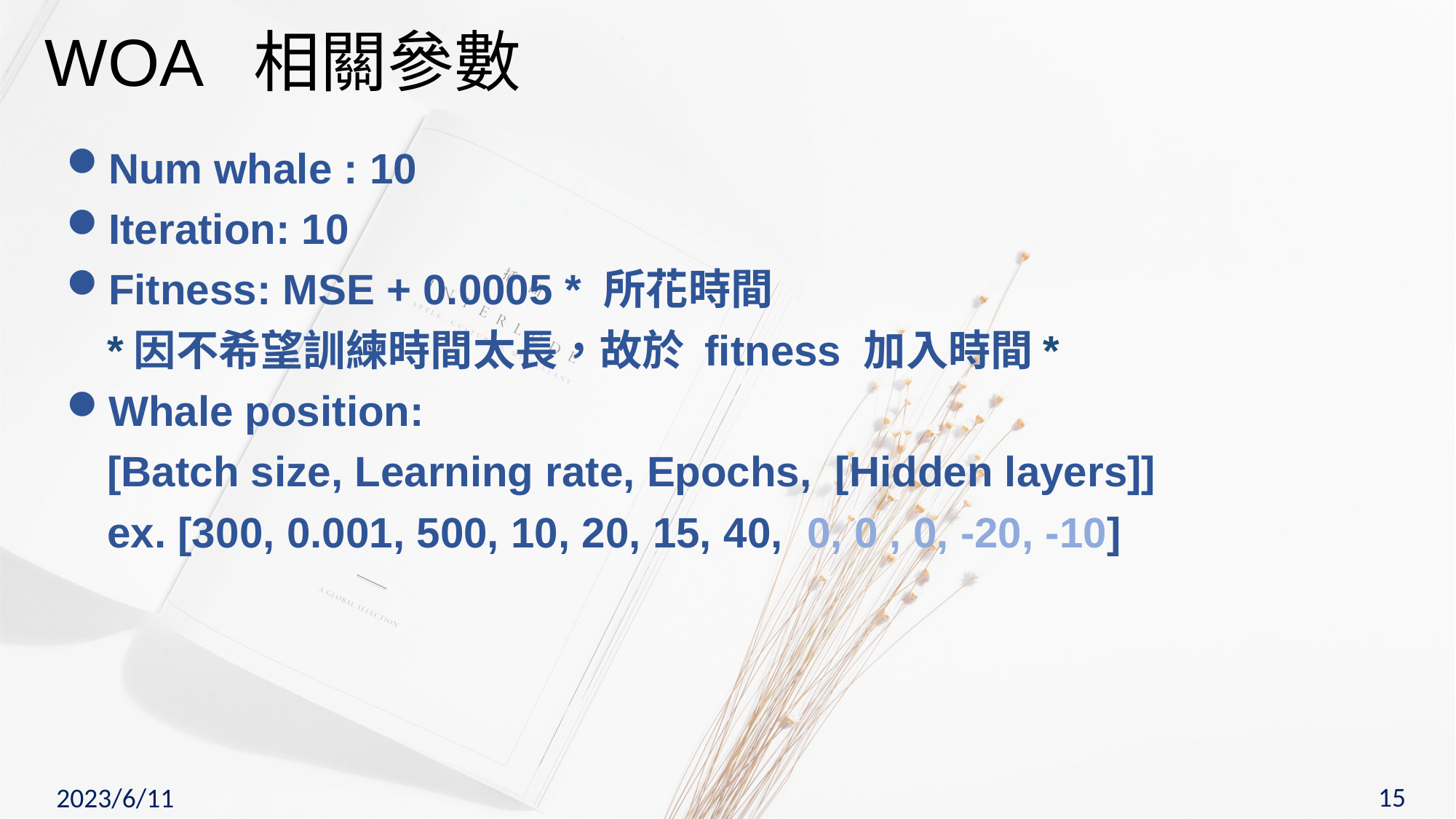

WOA  相關參數
Num whale : 10
Iteration: 10
Fitness: MSE + 0.0005 * 所花時間
*因不希望訓練時間太長，故於 fitness 加入時間*
Whale position:
[Batch size, Learning rate, Epochs,  [Hidden layers]]
ex. [300, 0.001, 500, 10, 20, 15, 40,  0, 0 , 0, -20, -10]

15
2023/6/11